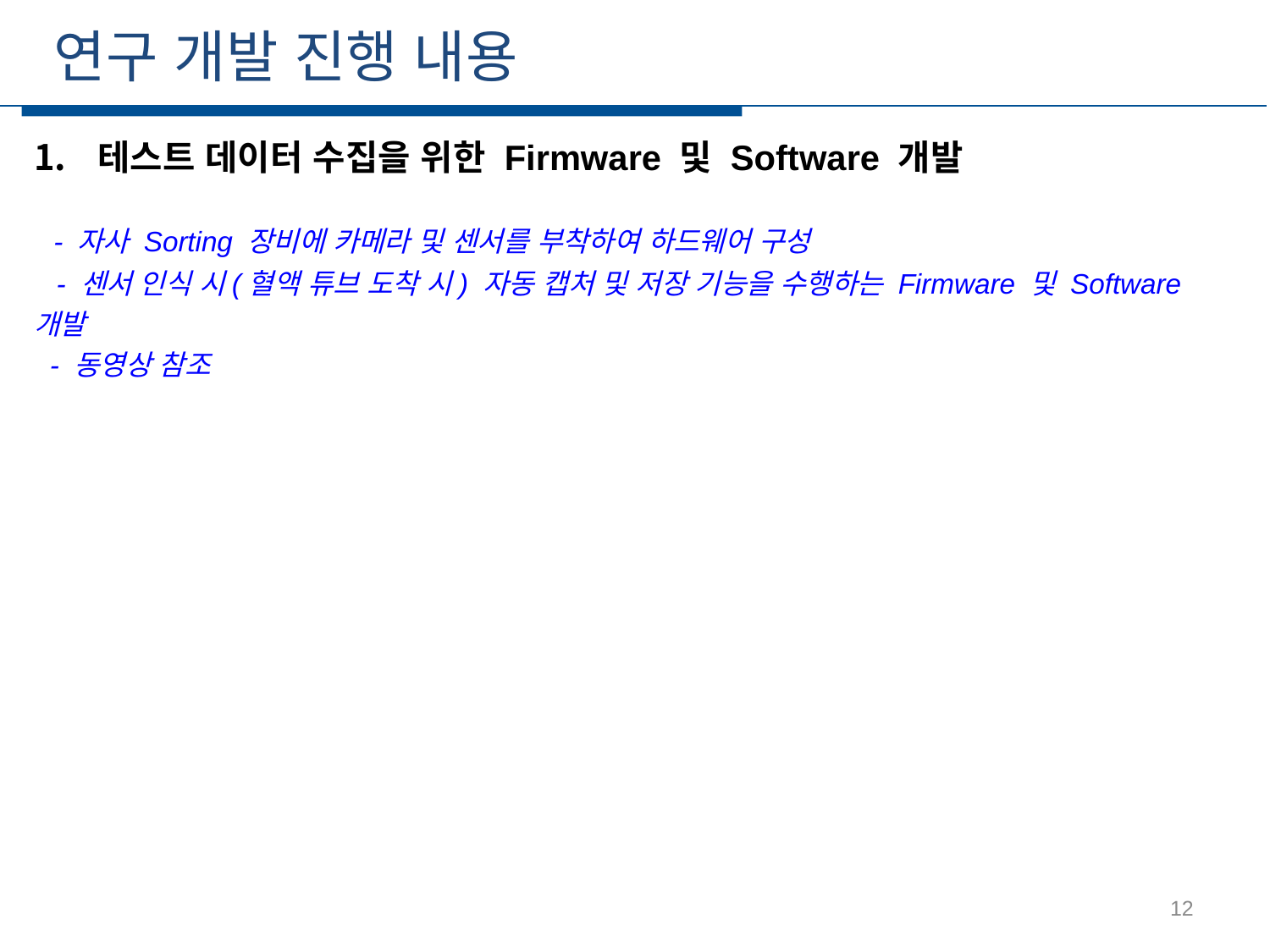

연구 개발 진행 내용

테스트 데이터 수집을 위한 Firmware 및 Software 개발

  - 자사 Sorting 장비에 카메라 및 센서를 부착하여 하드웨어 구성
  - 센서 인식 시(혈액 튜브 도착 시) 자동 캡처 및 저장 기능을 수행하는 Firmware 및 Software 개발
  - 동영상 참조
12